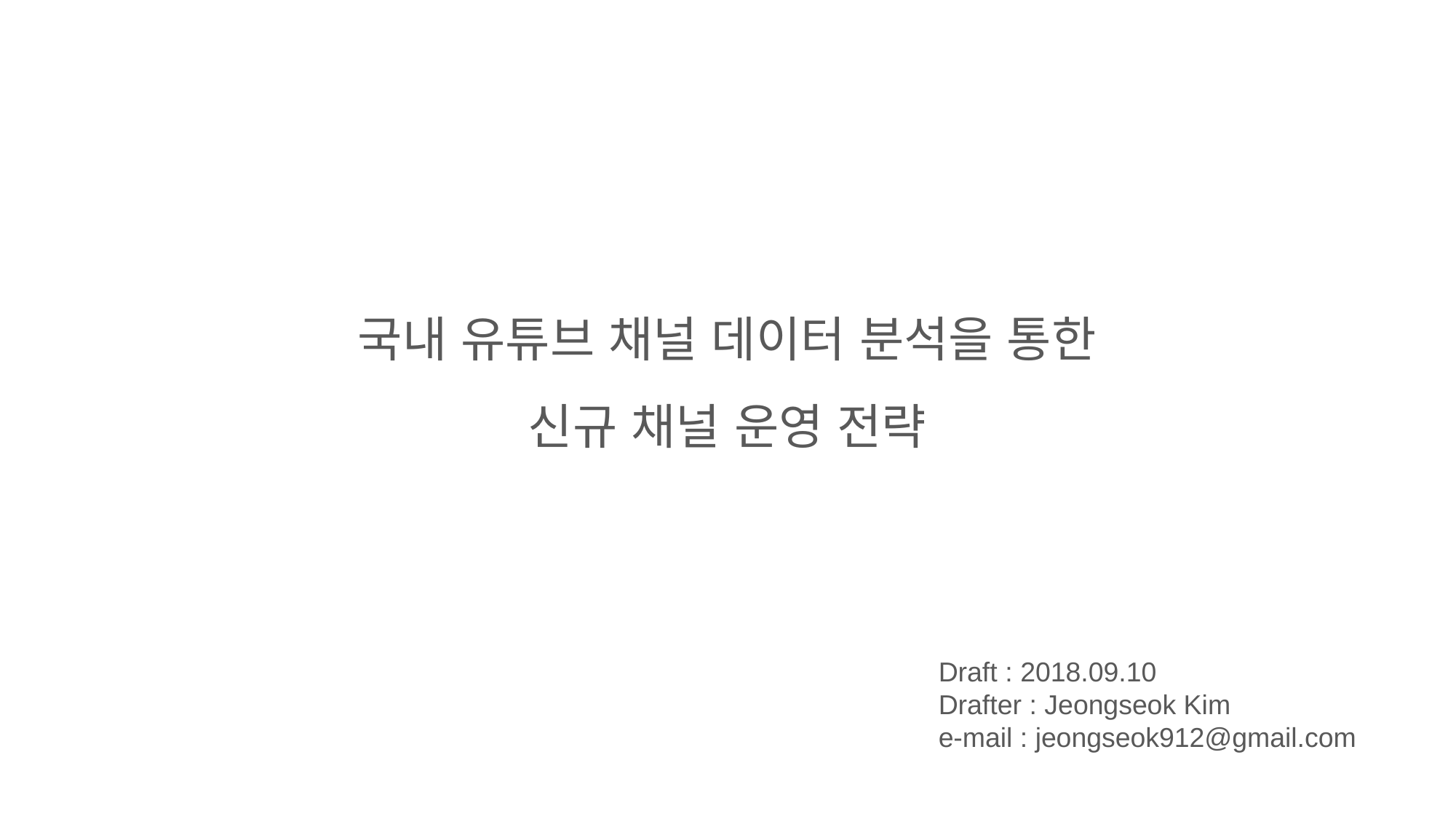

국내 유튜브 채널 데이터 분석을 통한
신규 채널 운영 전략
Draft : 2018.09.10
Drafter : Jeongseok Kim
e-mail : jeongseok912@gmail.com